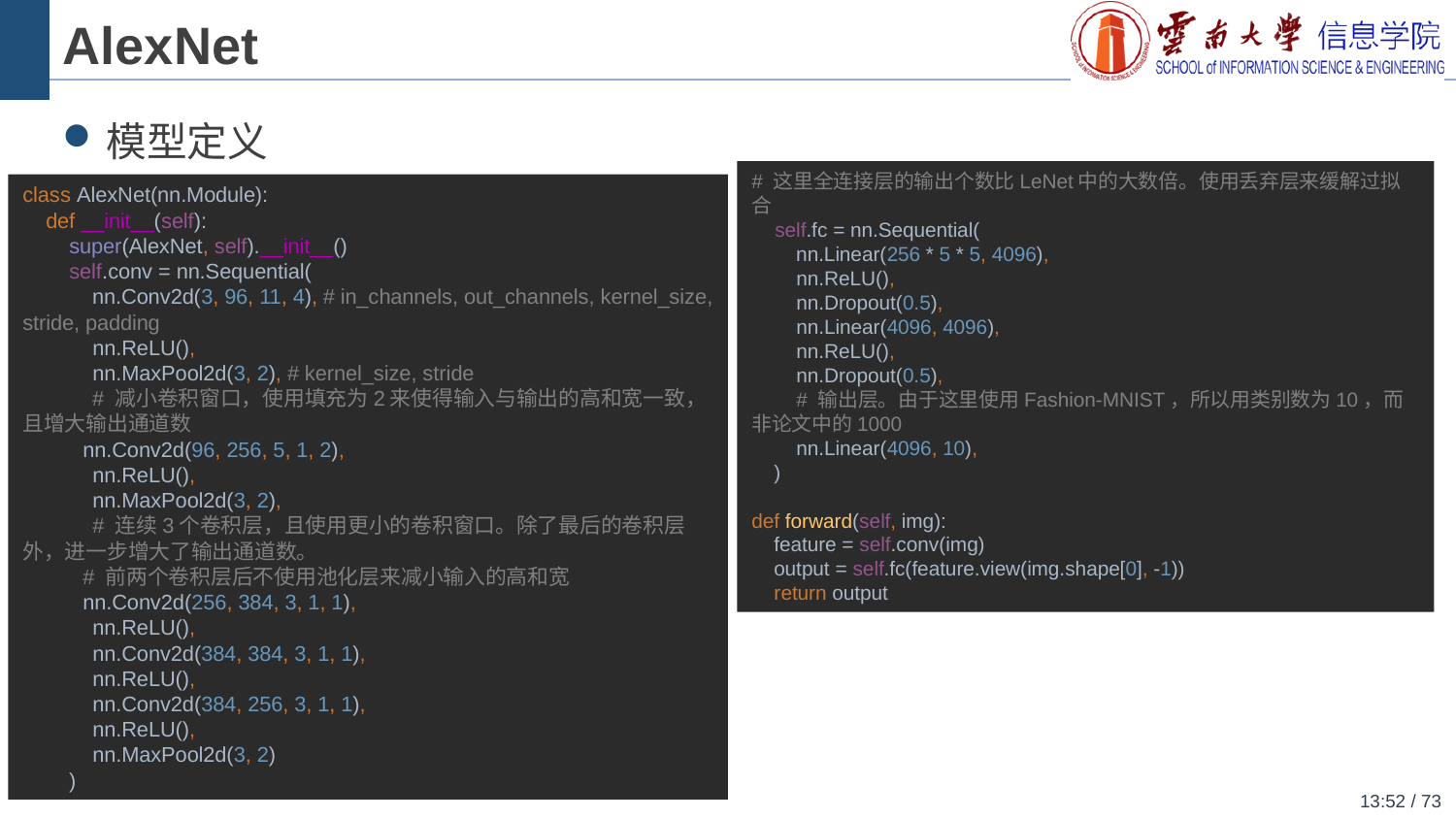

# AlexNet
模型定义
class AlexNet(nn.Module):
    def __init__(self):
        super(AlexNet, self).__init__()
        self.conv = nn.Sequential(
            nn.Conv2d(3, 96, 11, 4), # in_channels, out_channels, kernel_size, stride, padding
            nn.ReLU(),
            nn.MaxPool2d(3, 2), # kernel_size, stride
            # 减小卷积窗口，使用填充为2来使得输入与输出的高和宽一致，且增大输出通道数
            nn.Conv2d(96, 256, 5, 1, 2),
            nn.ReLU(),
            nn.MaxPool2d(3, 2),
            # 连续3个卷积层，且使用更小的卷积窗口。除了最后的卷积层外，进一步增大了输出通道数。
            # 前两个卷积层后不使用池化层来减小输入的高和宽
            nn.Conv2d(256, 384, 3, 1, 1),
            nn.ReLU(),
            nn.Conv2d(384, 384, 3, 1, 1),
            nn.ReLU(),
            nn.Conv2d(384, 256, 3, 1, 1),
            nn.ReLU(),
            nn.MaxPool2d(3, 2)
        )
# 这里全连接层的输出个数比LeNet中的大数倍。使用丢弃层来缓解过拟合 self.fc = nn.Sequential( nn.Linear(256 * 5 * 5, 4096), nn.ReLU(), nn.Dropout(0.5), nn.Linear(4096, 4096), nn.ReLU(), nn.Dropout(0.5), # 输出层。由于这里使用Fashion-MNIST，所以用类别数为10，而非论文中的1000 nn.Linear(4096, 10), ) def forward(self, img): feature = self.conv(img) output = self.fc(feature.view(img.shape[0], -1)) return output